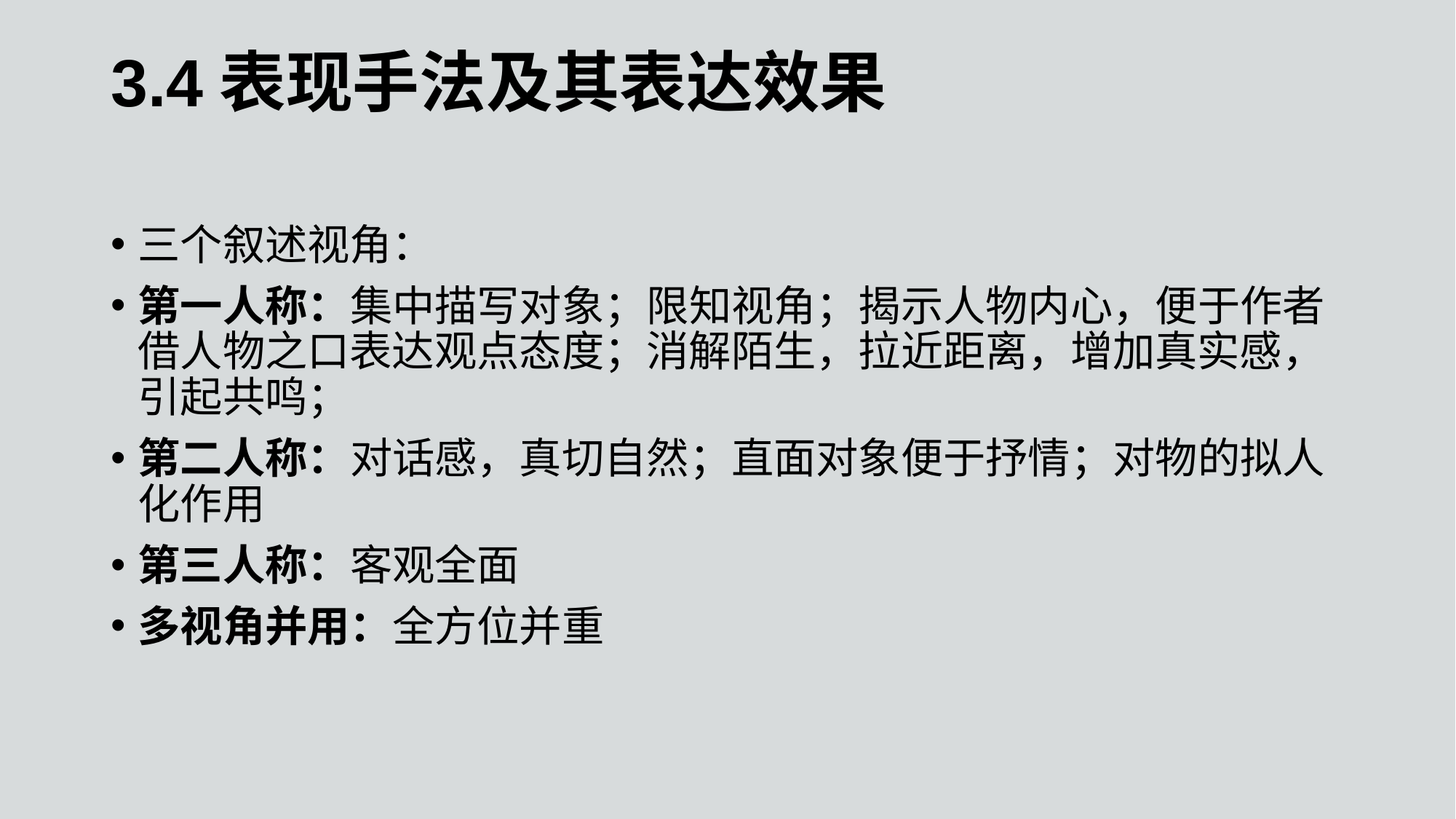

3.4表现手法及其表达效果
三个叙述视角：
第一人称：集中描写对象；限知视角；揭示人物内心，便于作者借人物之口表达观点态度；消解陌生，拉近距离，增加真实感，引起共鸣；
第二人称：对话感，真切自然；直面对象便于抒情；对物的拟人化作用
第三人称：客观全面
多视角并用：全方位并重